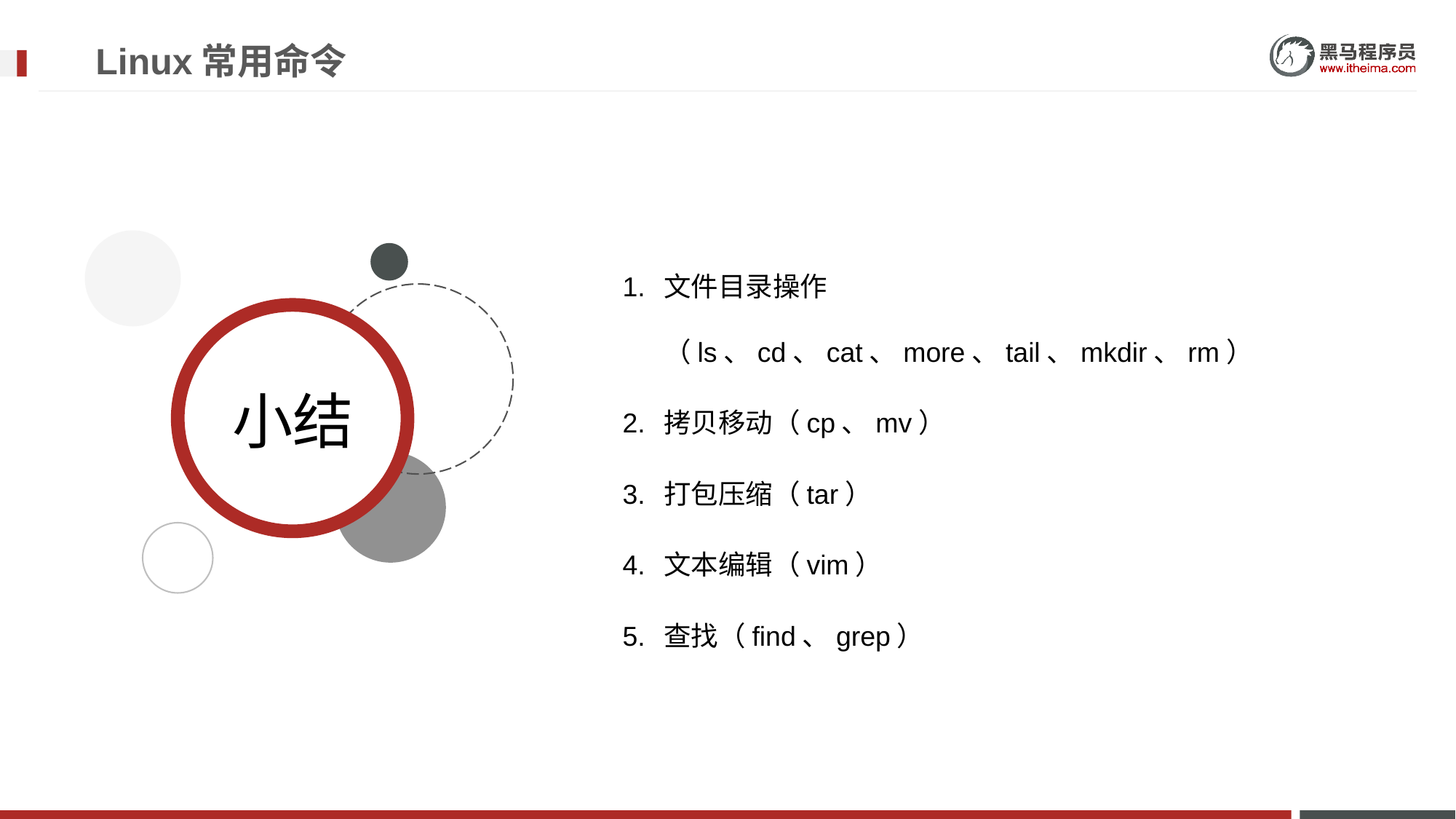

# Linux常用命令
文件目录操作（ls、cd、cat、more、tail、mkdir、rm）
拷贝移动（cp、mv）
打包压缩（tar）
文本编辑（vim）
查找（find、grep）